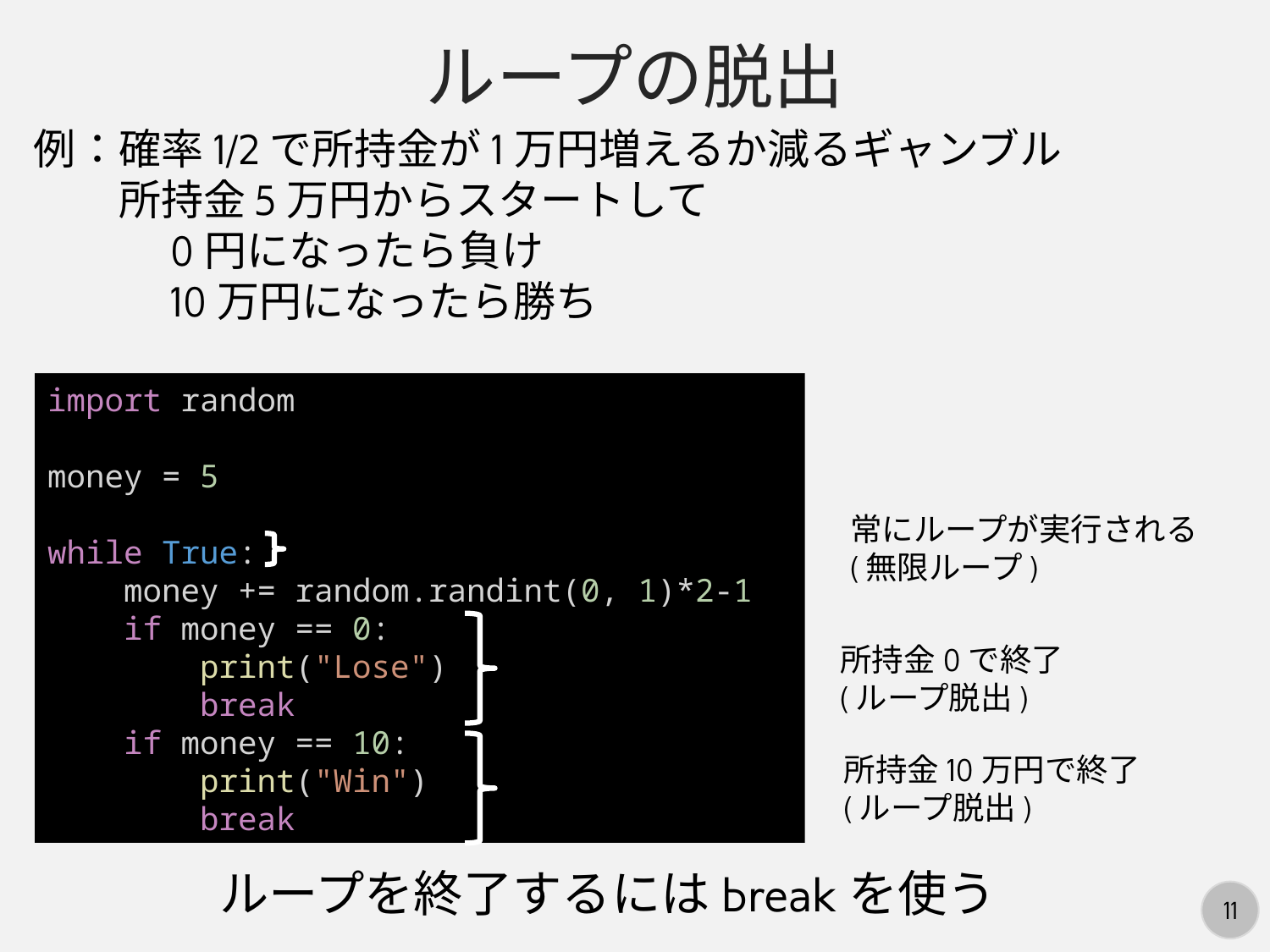

ループの脱出
例：確率1/2で所持金が1万円増えるか減るギャンブル
　　所持金5万円からスタートして
　　　0円になったら負け
　　　10万円になったら勝ち
import random

money = 5
while True:
    money += random.randint(0, 1)*2-1
    if money == 0:
        print("Lose")
        break
    if money == 10:
        print("Win")
        break
常にループが実行される
(無限ループ)

所持金0で終了
(ループ脱出)

所持金10万円で終了
(ループ脱出)
ループを終了するにはbreakを使う